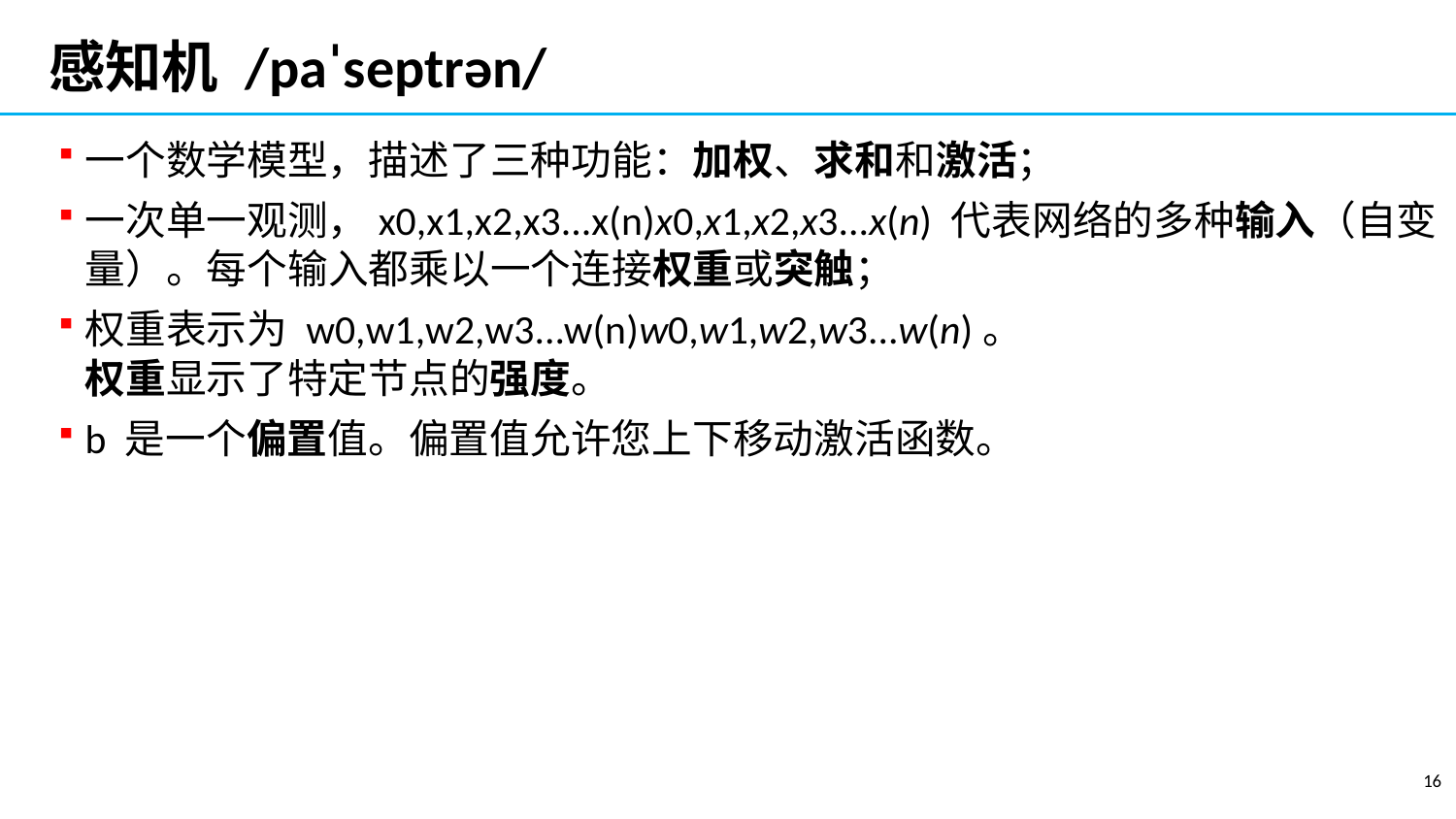

# 感知机 /paˈseptrən/

一个数学模型，描述了三种功能：加权、求和和激活；
一次单一观测，x0,x1,x2,x3...x(n)x0,x1,x2,x3...x(n) 代表网络的多种输入（自变量）。每个输入都乘以一个连接权重或突触；
权重表示为 w0,w1,w2,w3...w(n)w0,w1,w2,w3...w(n)。
权重显示了特定节点的强度。
b 是一个偏置值。偏置值允许您上下移动激活函数。
16